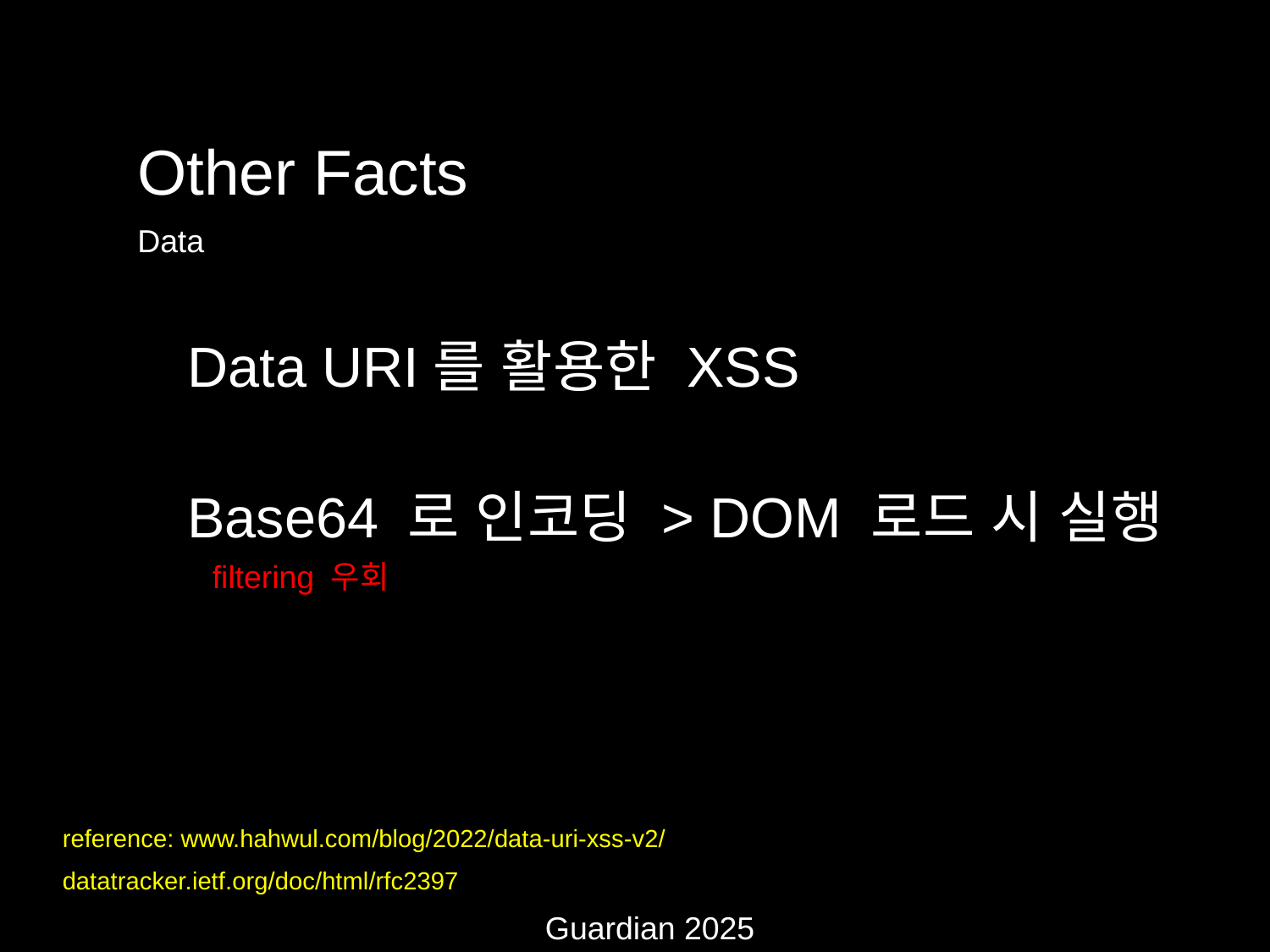

Other Facts
Data
Data URI를 활용한 XSS
Base64 로 인코딩 > DOM 로드 시 실행
filtering 우회
reference: www.hahwul.com/blog/2022/data-uri-xss-v2/
datatracker.ietf.org/doc/html/rfc2397